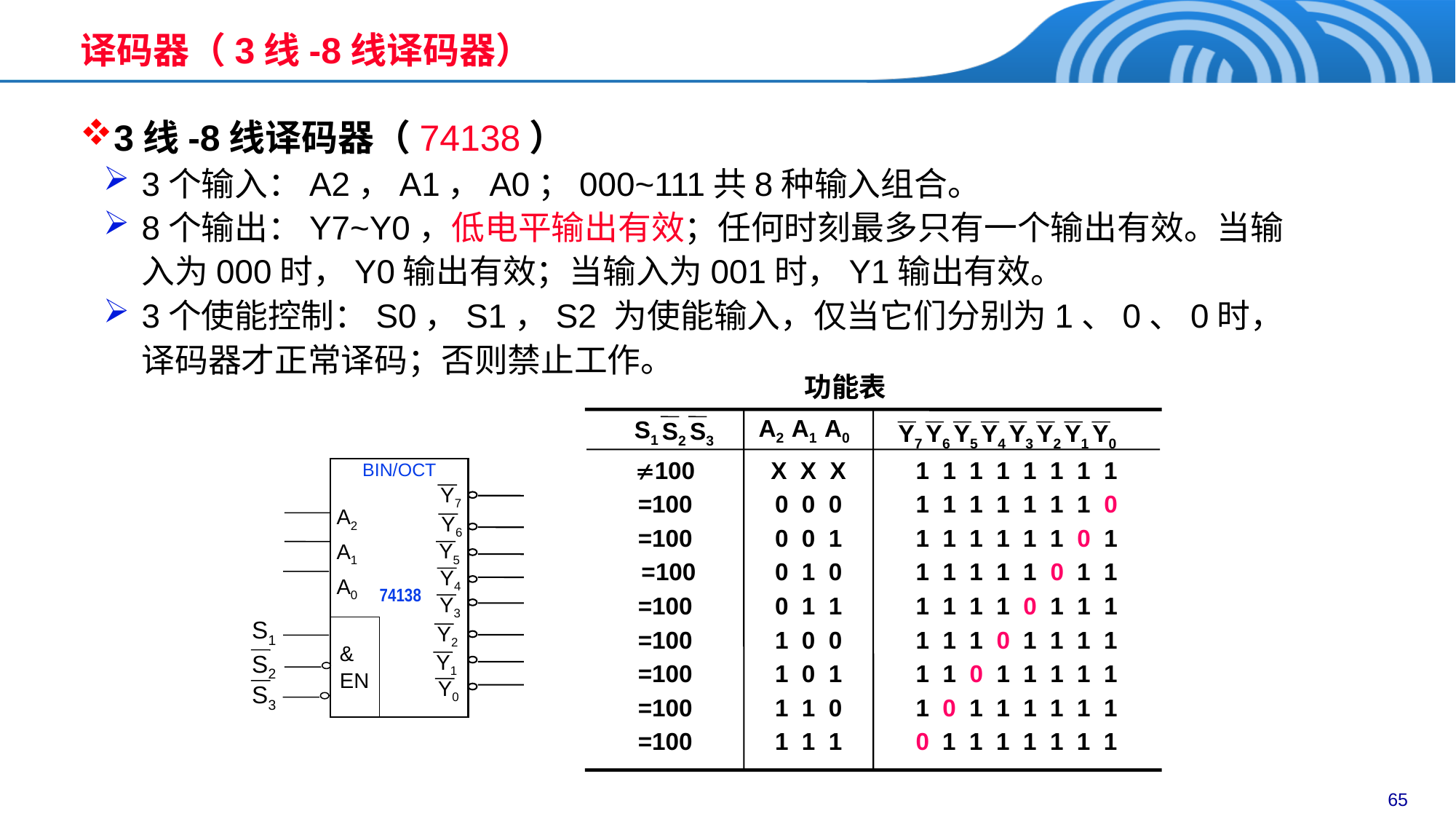

# 译码器（3线-8线译码器）
3线-8线译码器（74138）
3个输入：A2，A1，A0；000~111共8种输入组合。
8个输出：Y7~Y0，低电平输出有效；任何时刻最多只有一个输出有效。当输入为000时，Y0输出有效；当输入为001时，Y1输出有效。
3个使能控制：S0，S1，S2 为使能输入，仅当它们分别为1、0、0时，译码器才正常译码；否则禁止工作。
功能表
A2  A1  A0

Y7

Y6

Y5

Y4

Y3

Y2

Y1

Y0

S1

S2

S3
≠100
=100
=100
 =100
=100
=100
=100
=100
=100

X  X  X
0  0  0
0  0  1
0  1  0
0  1  1
1  0  0
1  0  1
1  1  0
1  1  1
1  1  1  1  1  1  1  1
1  1  1  1  1  1  1  0
1  1  1  1  1  1  0  1
1  1  1  1  1  0  1  1
1  1  1  1  0  1  1  1
1  1  1  0  1  1  1  1
1  1  0  1  1  1  1  1
1  0  1  1  1  1  1  1
0  1  1  1  1  1  1  1

BIN/OCT

Y7

A2
A1
A0
Y6

Y5

Y4

74138
Y3

Y2

S1

&
EN
Y1

S2

Y0

S3